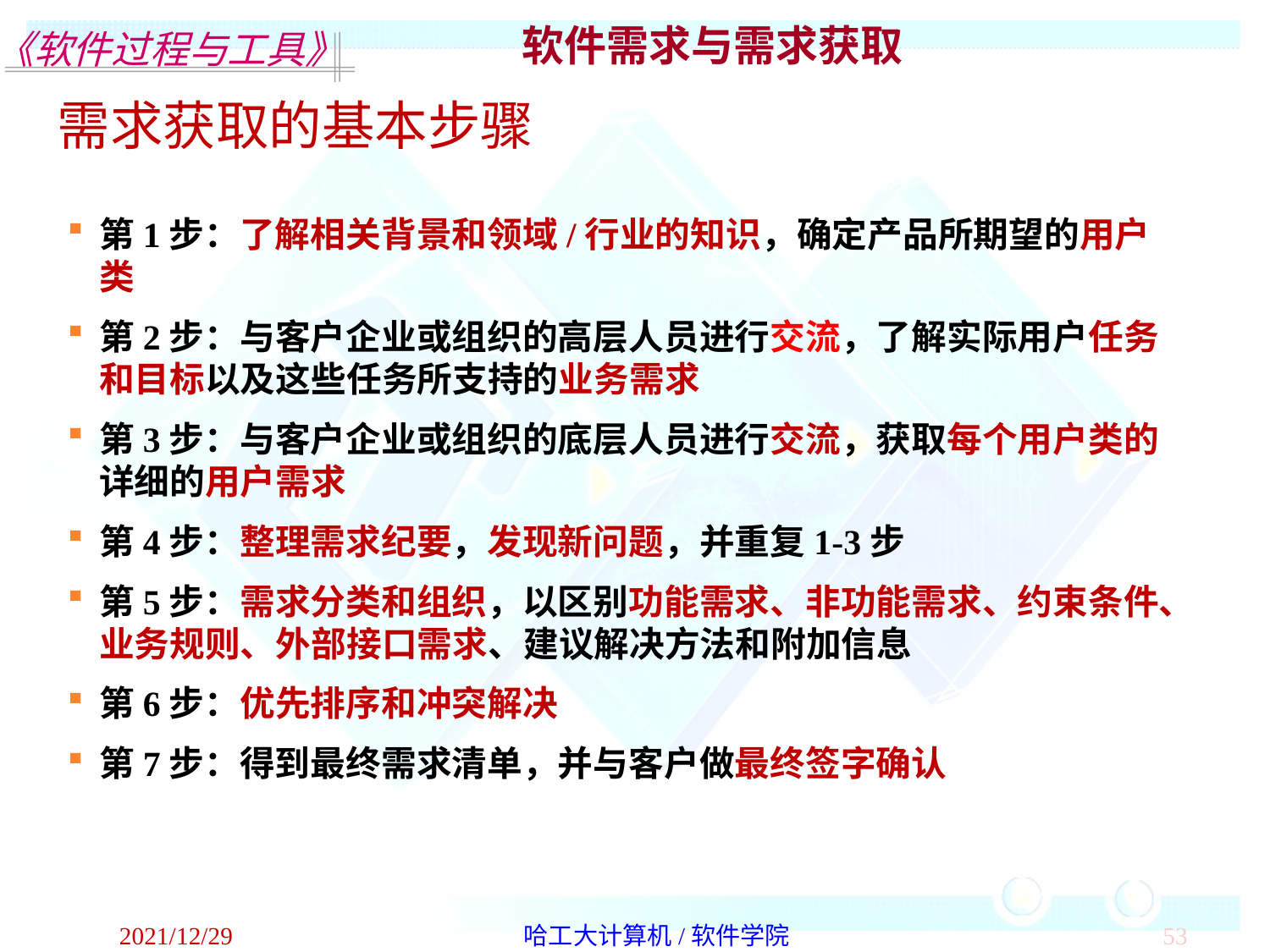

软件需求与需求获取
需求获取的基本步骤
第1步：了解相关背景和领域/行业的知识，确定产品所期望的用户类
第2步：与客户企业或组织的高层人员进行交流，了解实际用户任务和目标以及这些任务所支持的业务需求
第3步：与客户企业或组织的底层人员进行交流，获取每个用户类的详细的用户需求
第4步：整理需求纪要，发现新问题，并重复1-3步
第5步：需求分类和组织，以区别功能需求、非功能需求、约束条件、业务规则、外部接口需求、建议解决方法和附加信息
第6步：优先排序和冲突解决
第7步：得到最终需求清单，并与客户做最终签字确认